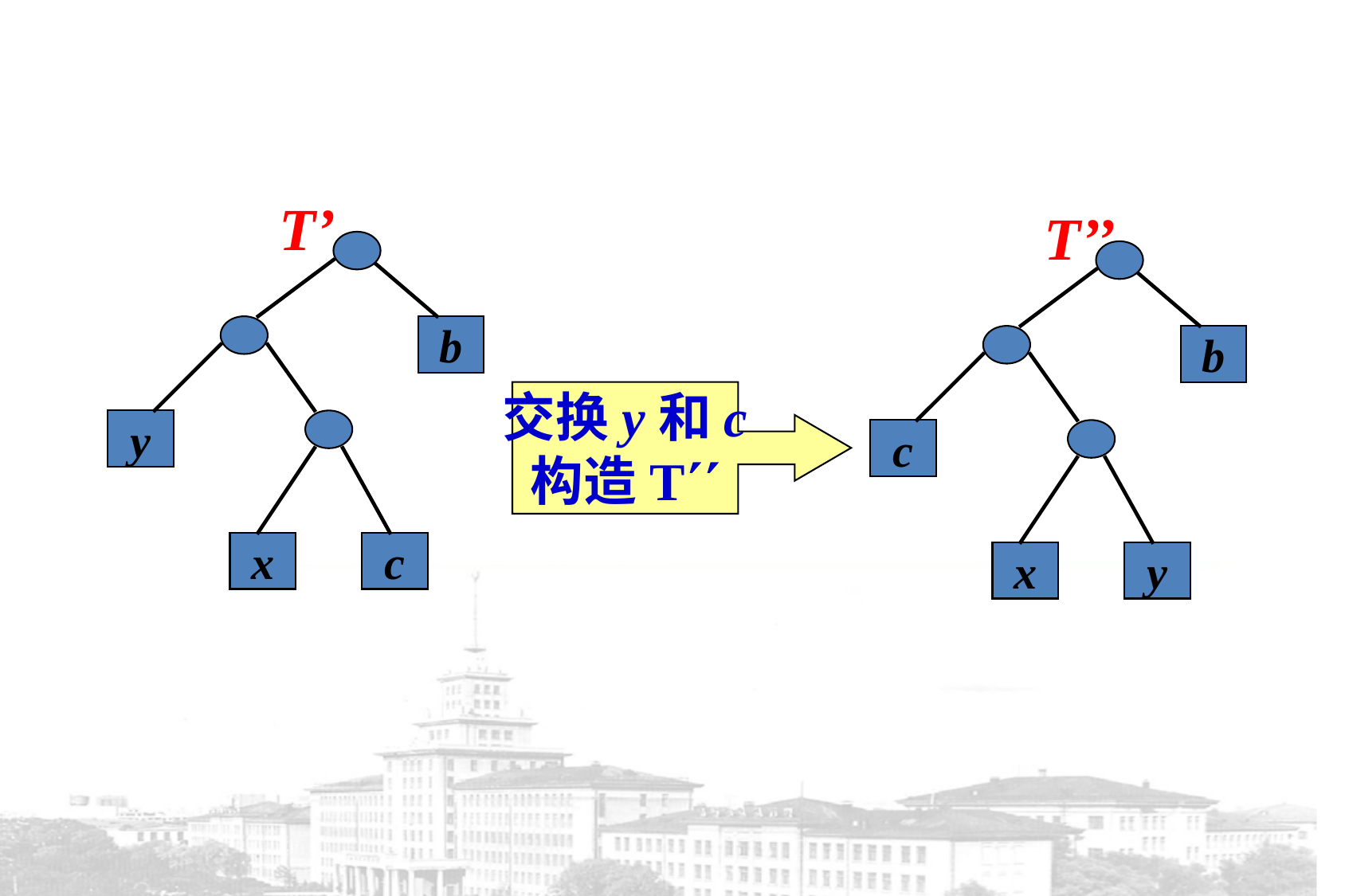

T’

b

y

x
c
T’’

b

c

x
y

交换y和c
构造T′′